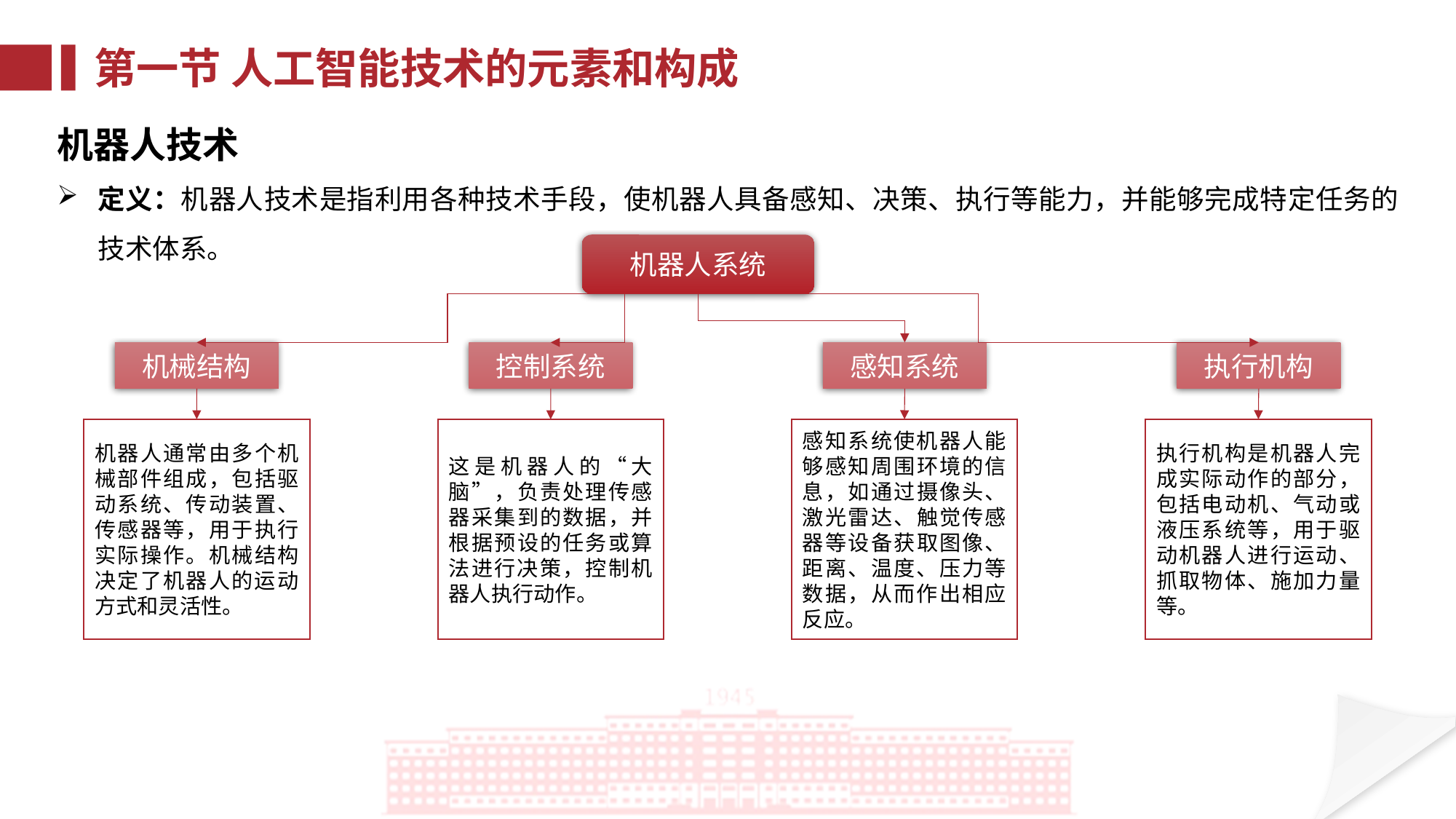

第一节 人工智能技术的元素和构成
机器人技术
定义：机器人技术是指利用各种技术手段，使机器人具备感知、决策、执行等能力，并能够完成特定任务的技术体系。
机器人系统
机械结构
感知系统
执行机构
控制系统
机器人通常由多个机械部件组成，包括驱动系统、传动装置、传感器等，用于执行实际操作。机械结构决定了机器人的运动方式和灵活性。
这是机器人的“大脑”，负责处理传感器采集到的数据，并根据预设的任务或算法进行决策，控制机器人执行动作。
感知系统使机器人能够感知周围环境的信息，如通过摄像头、激光雷达、触觉传感器等设备获取图像、距离、温度、压力等数据，从而作出相应反应。
执行机构是机器人完成实际动作的部分，包括电动机、气动或液压系统等，用于驱动机器人进行运动、抓取物体、施加力量等。